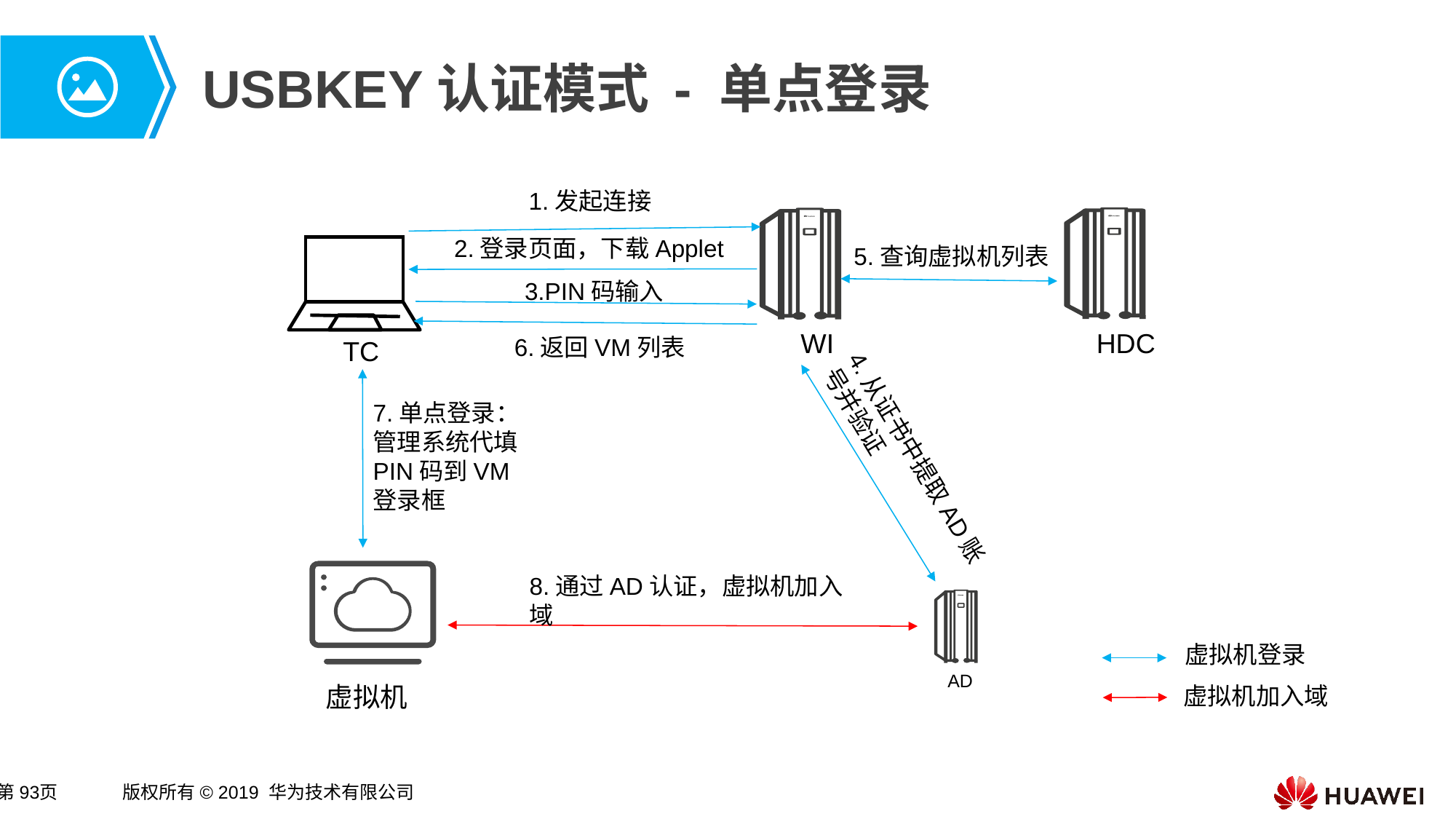

# USBKEY认证模式 - 单点登录
1.发起连接

2.登录页面，下载Applet
5.查询虚拟机列表

3.PIN码输入
WI
HDC
6.返回VM列表
TC
7.单点登录：管理系统代填PIN码到VM登录框
4.从证书中提取AD账号并验证

8.通过AD认证，虚拟机加入域

虚拟机登录
AD
虚拟机
虚拟机加入域